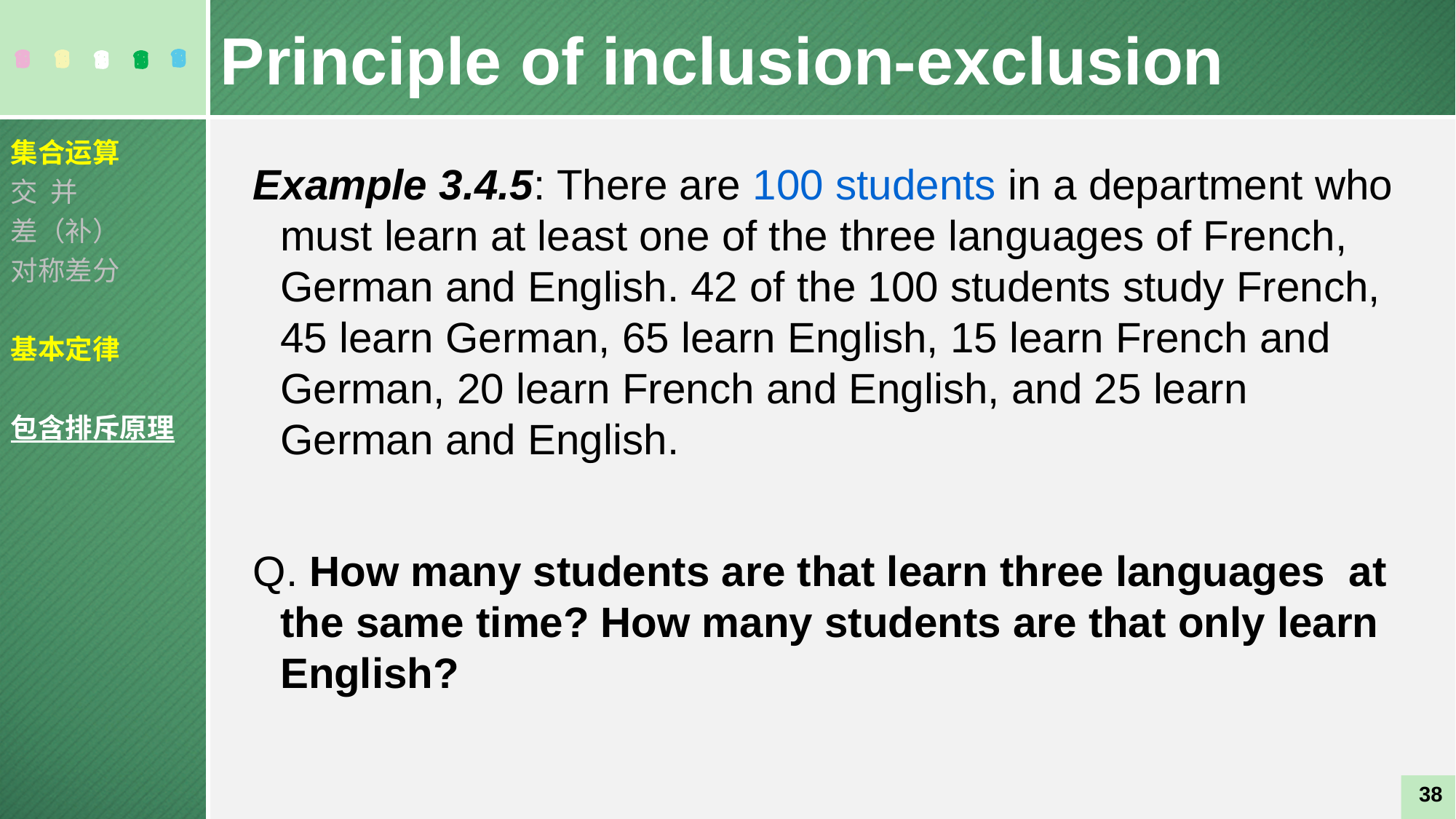

Principle of inclusion-exclusion

集合运算
交  并
差（补）
对称差分

基本定律

包含排斥原理

Example 3.4.5: There are 100 students in a department who must learn at least one of the three languages of French, German and English. 42 of the 100 students study French, 45 learn German, 65 learn English, 15 learn French and German, 20 learn French and English, and 25 learn German and English.

Q. How many students are that learn three languages  at the same time? How many students are that only learn English?
38